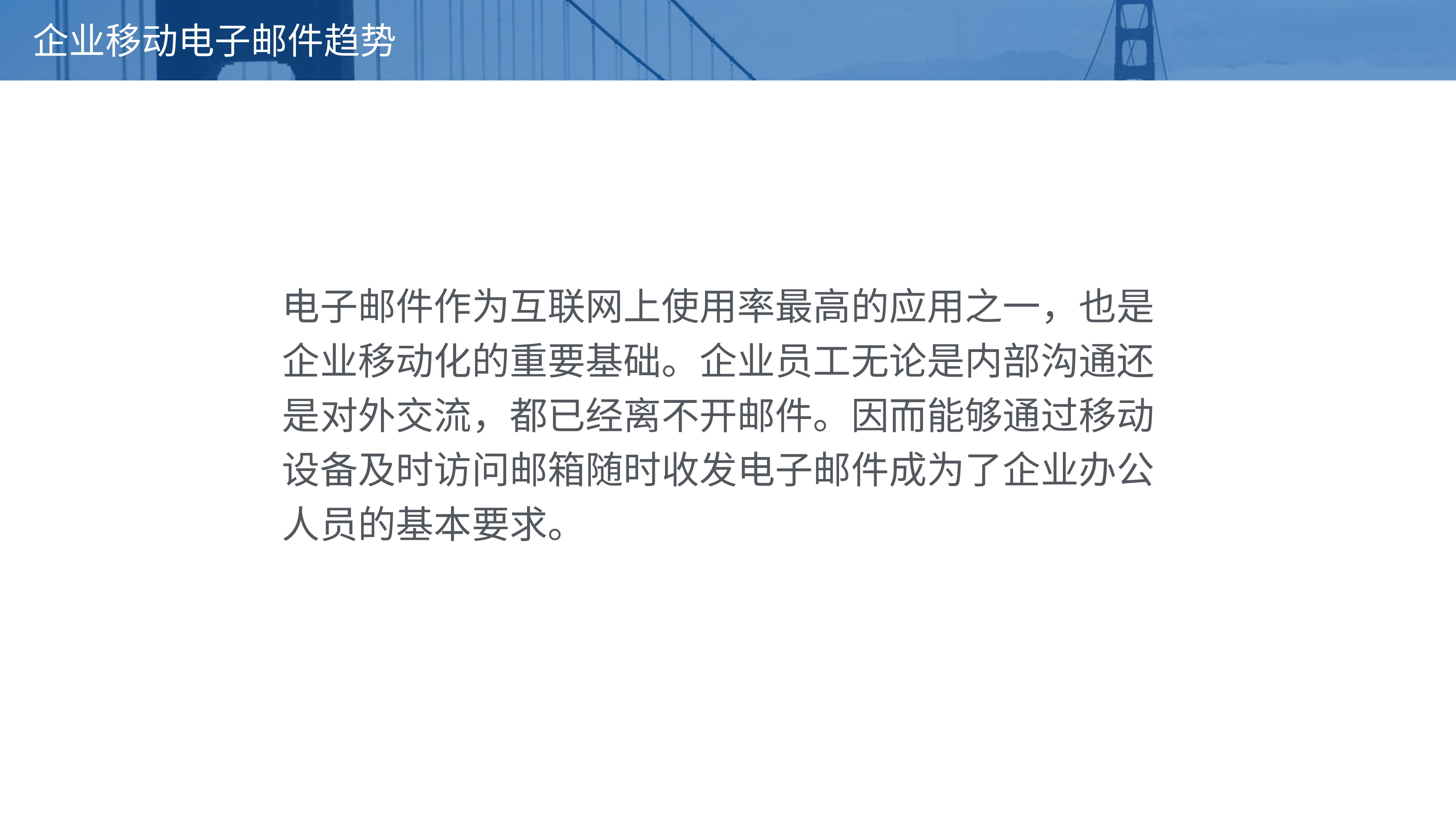

# 企业移动电子邮件趋势
3
电子邮件作为互联网上使用率最高的应用之一，也是企业移动化的重要基础。企业员工无论是内部沟通还是对外交流，都已经离不开邮件。因而能够通过移动设备及时访问邮箱随时收发电子邮件成为了企业办公人员的基本要求。